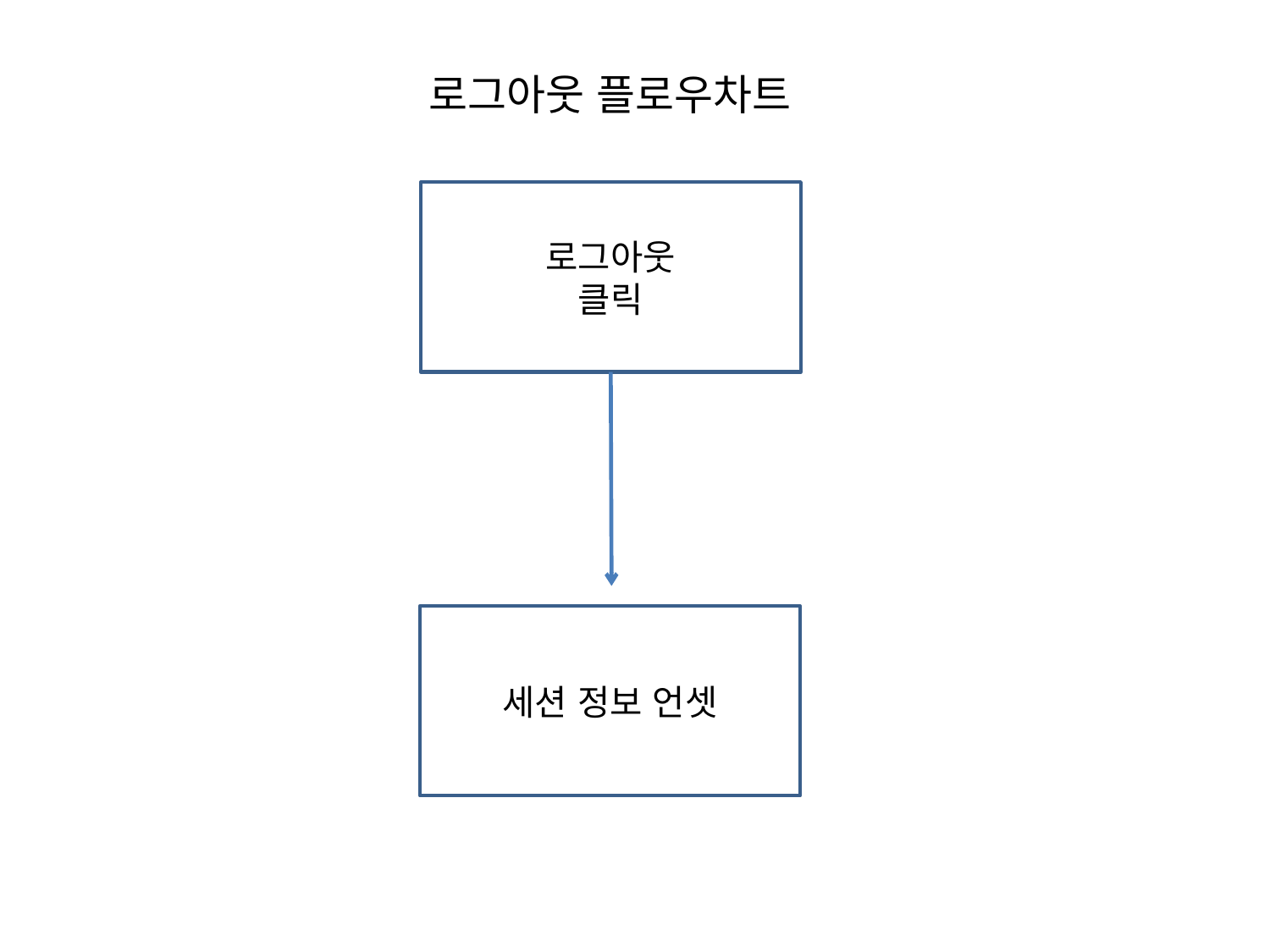

로그아웃 플로우차트
로그아웃
클릭
세션 정보 언셋